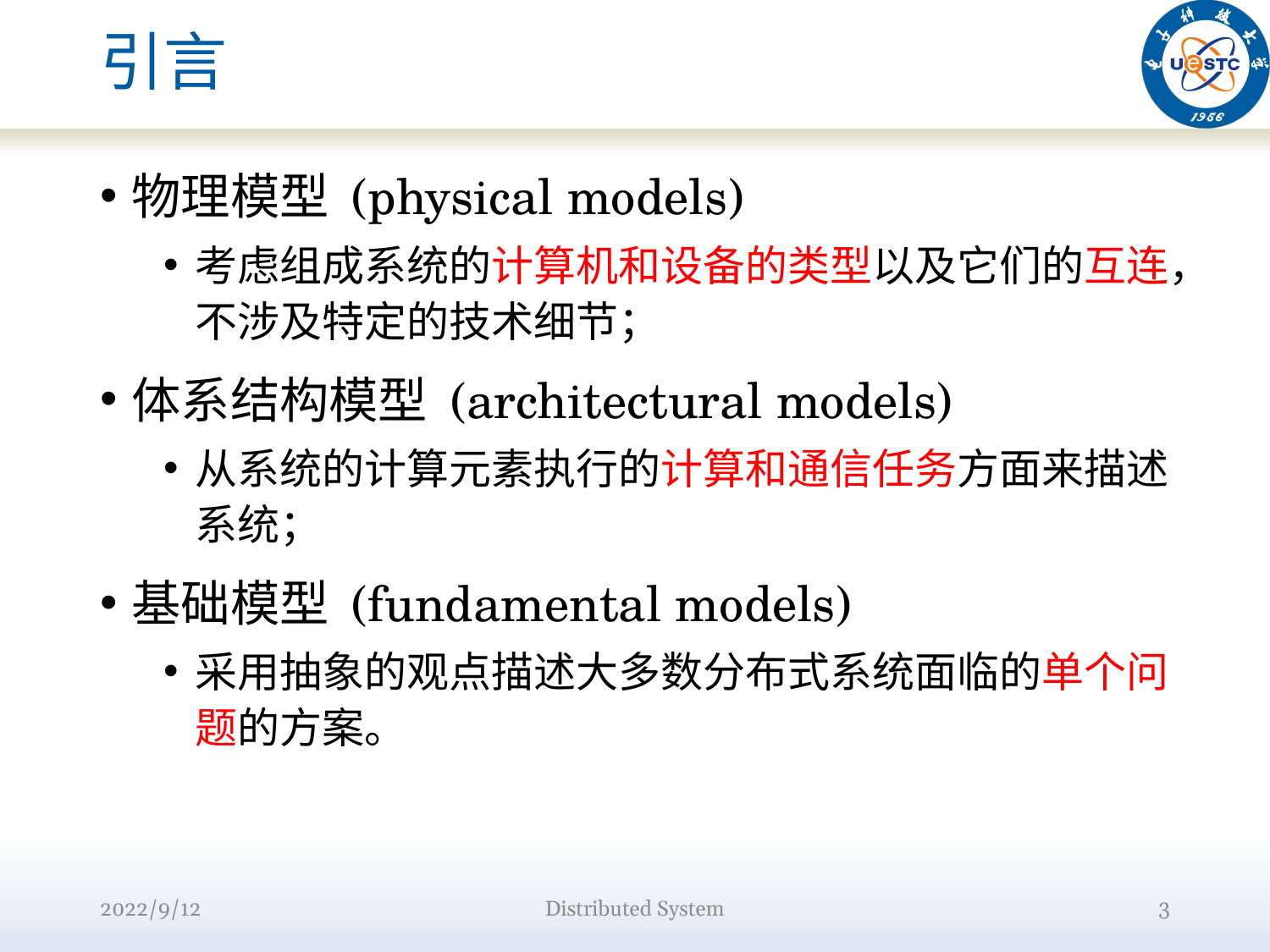

# 引言
物理模型 (physical models)
考虑组成系统的计算机和设备的类型以及它们的互连，不涉及特定的技术细节；
体系结构模型 (architectural models)
从系统的计算元素执行的计算和通信任务方面来描述系统；
基础模型 (fundamental models)
采用抽象的观点描述大多数分布式系统面临的单个问题的方案。

2022/9/12
Distributed System
3